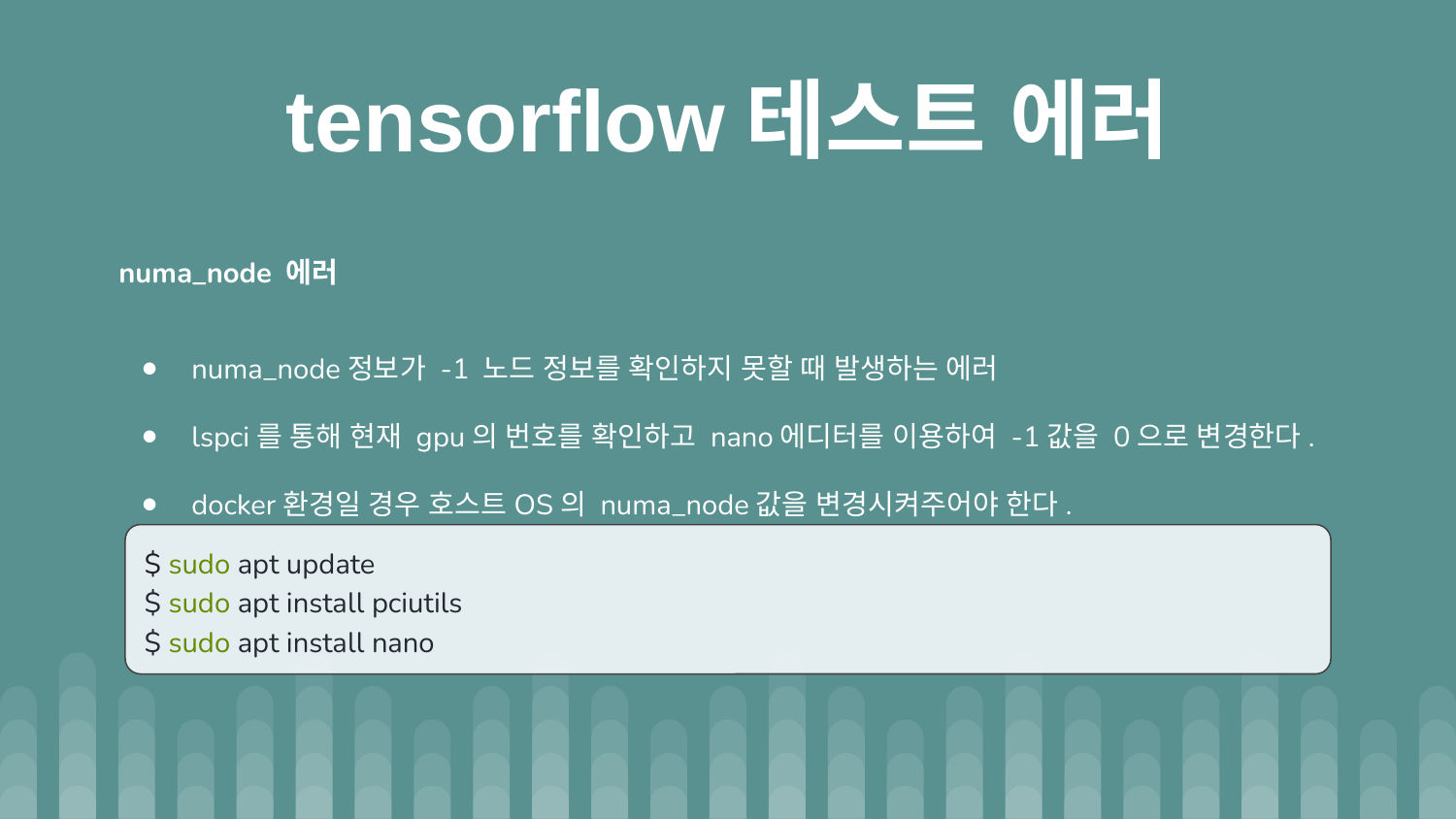

# tensorflow테스트 에러
numa_node 에러
numa_node정보가 -1 노드 정보를 확인하지 못할 때 발생하는 에러
lspci를 통해 현재 gpu의 번호를 확인하고 nano에디터를 이용하여 -1값을 0으로 변경한다.
docker환경일 경우 호스트OS의 numa_node값을 변경시켜주어야 한다.
$ sudo apt update
$ sudo apt install pciutils
$ sudo apt install nano